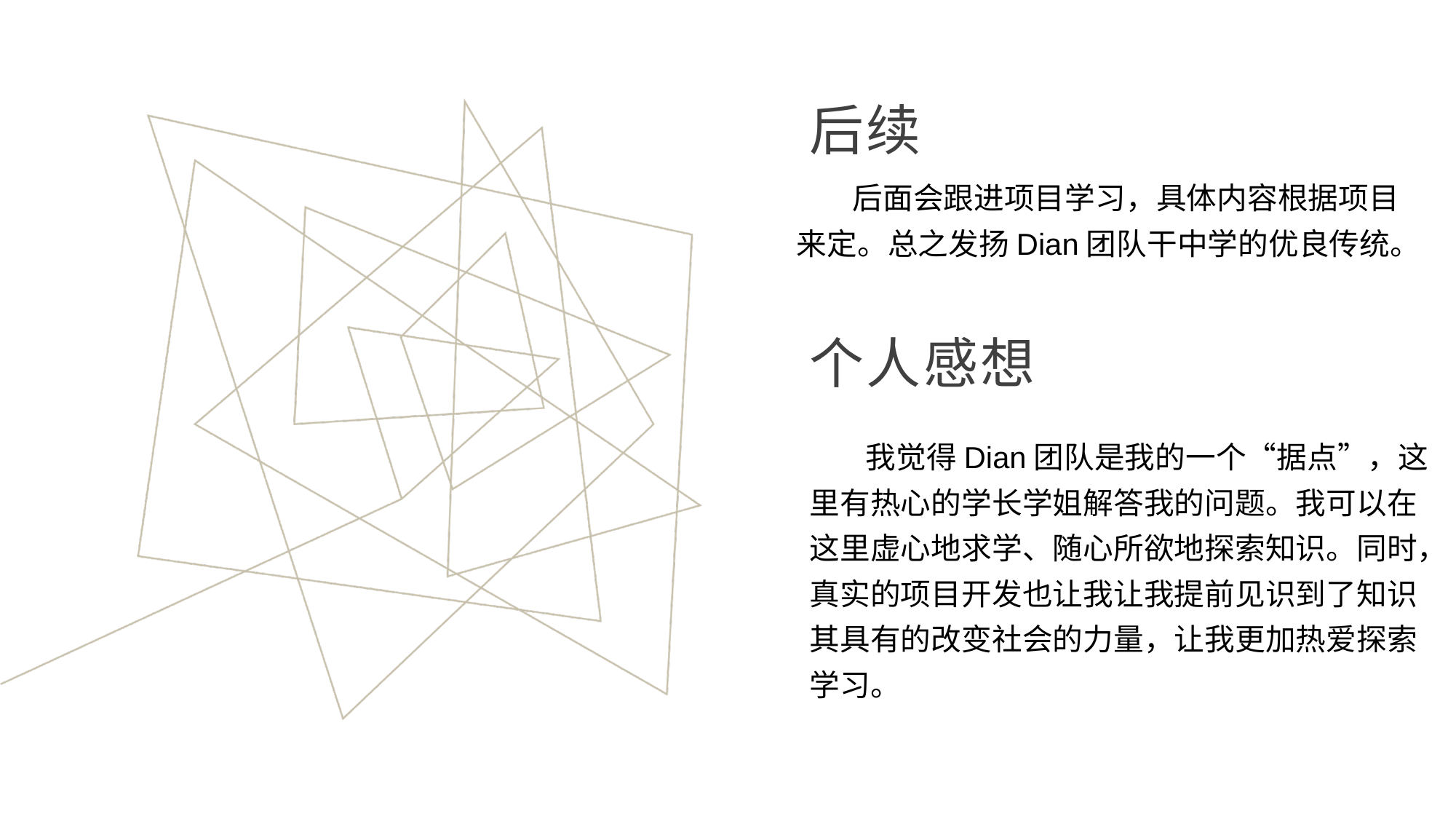

# 后续
后面会跟进项目学习，具体内容根据项目来定。总之发扬Dian团队干中学的优良传统。
个人感想
我觉得Dian团队是我的一个“据点”，这里有热心的学长学姐解答我的问题。我可以在这里虚心地求学、随心所欲地探索知识。同时，真实的项目开发也让我让我提前见识到了知识其具有的改变社会的力量，让我更加热爱探索学习。